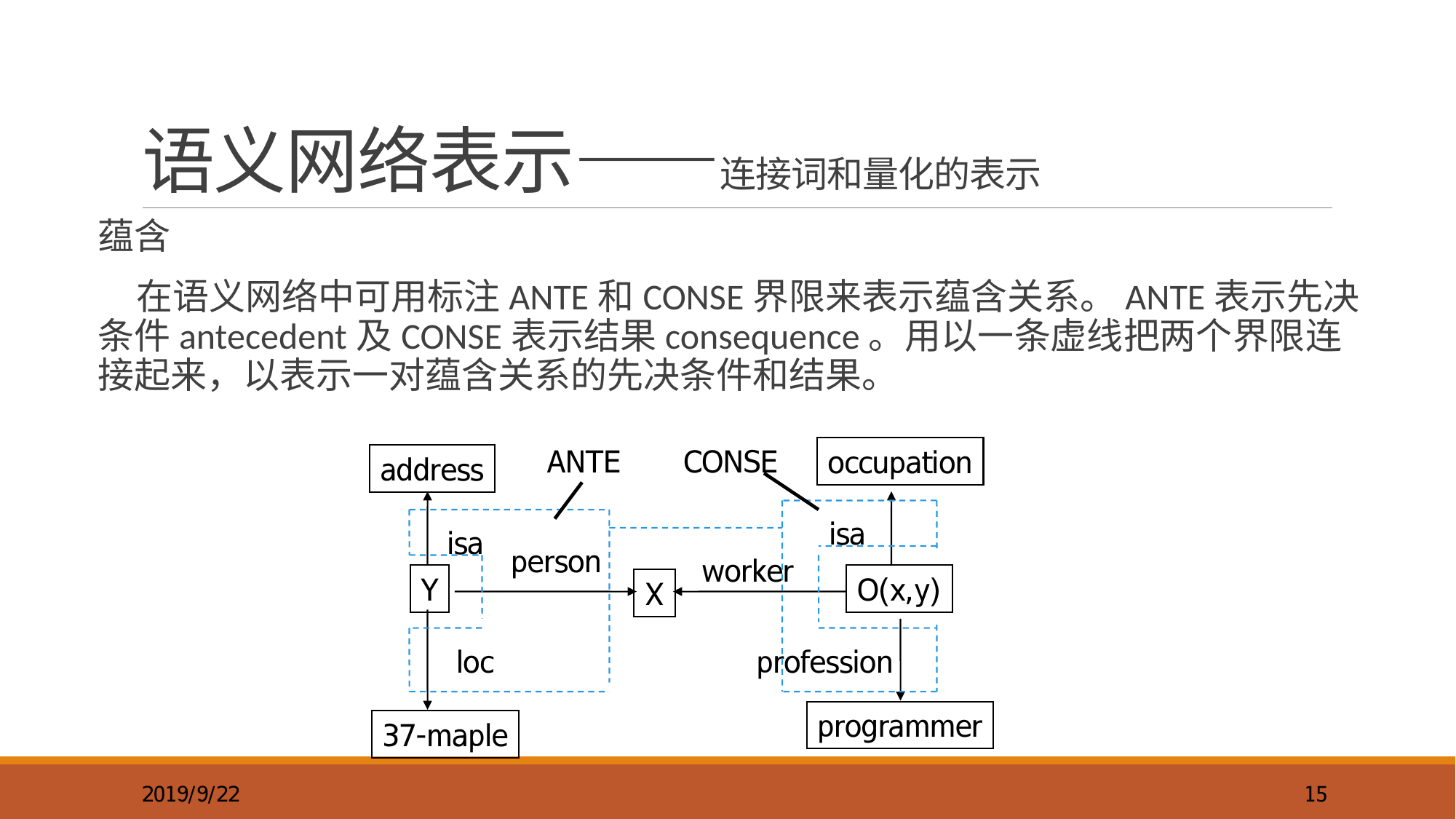

15
# 语义网络表示——连接词和量化的表示
蕴含
     在语义网络中可用标注ANTE和CONSE界限来表示蕴含关系。ANTE表示先决条件antecedent及CONSE表示结果consequence。用以一条虚线把两个界限连接起来，以表示一对蕴含关系的先决条件和结果。

ANTE
CONSE
occupation
address

isa
isa

person

worker

Y
O(x,y)
X

loc
profession

programmer
37-maple
2019/9/22